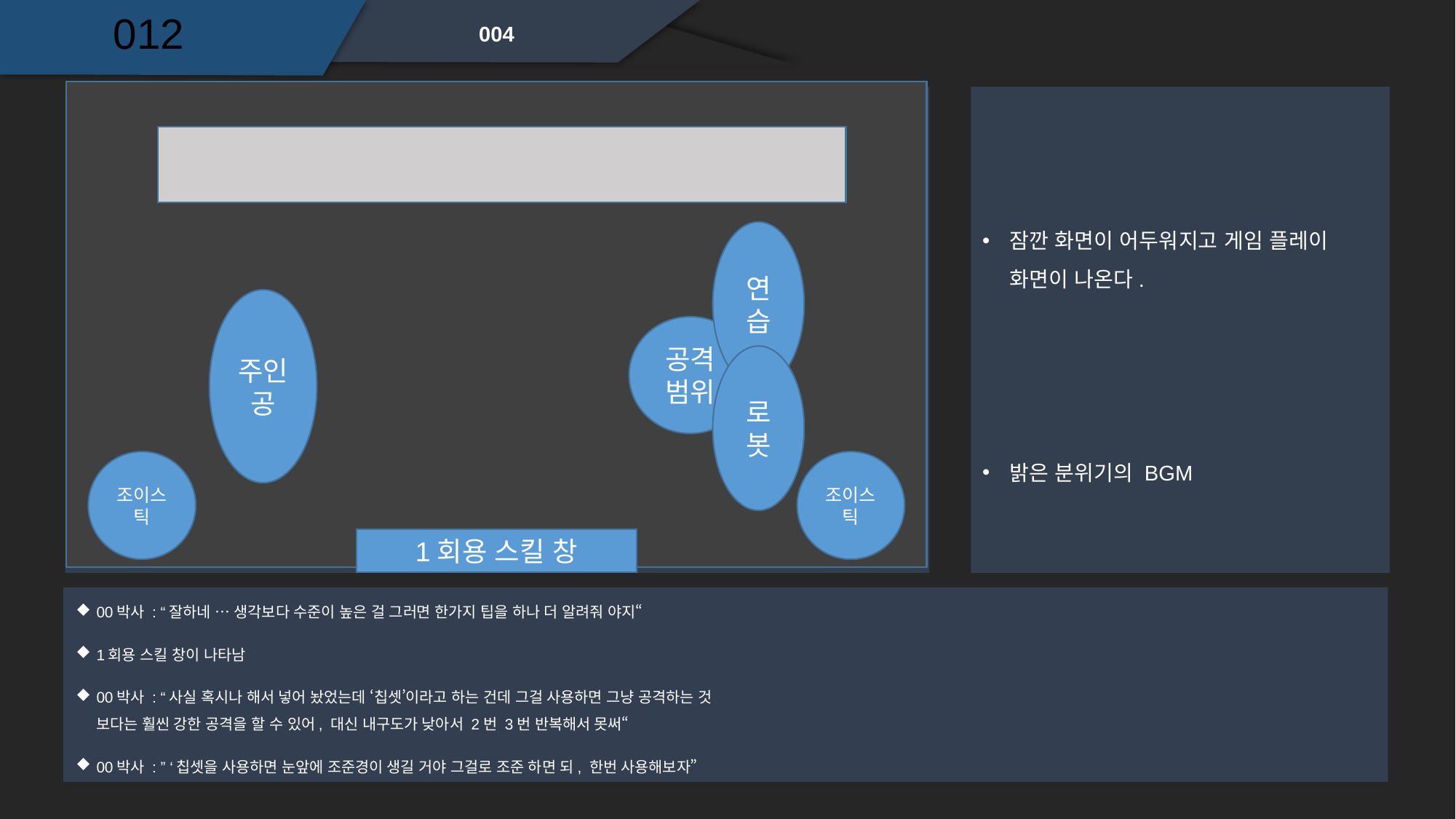

012
004

잠깐 화면이 어두워지고 게임 플레이 화면이 나온다.
연습
주인공
공격범위
로봇
밝은 분위기의 BGM
조이스틱
조이스틱
1회용 스킬 창
00박사 : “잘하네 … 생각보다 수준이 높은 걸 그러면 한가지 팁을 하나 더 알려줘 야지“
1회용 스킬 창이 나타남
00박사 : “사실 혹시나 해서 넣어 놨었는데 ‘칩셋’이라고 하는 건데 그걸 사용하면 그냥 공격하는 것 보다는 훨씬 강한 공격을 할 수 있어, 대신 내구도가 낮아서 2번 3번 반복해서 못써“
00박사 : ” ‘칩셋을 사용하면 눈앞에 조준경이 생길 거야 그걸로 조준 하면 되, 한번 사용해보자”